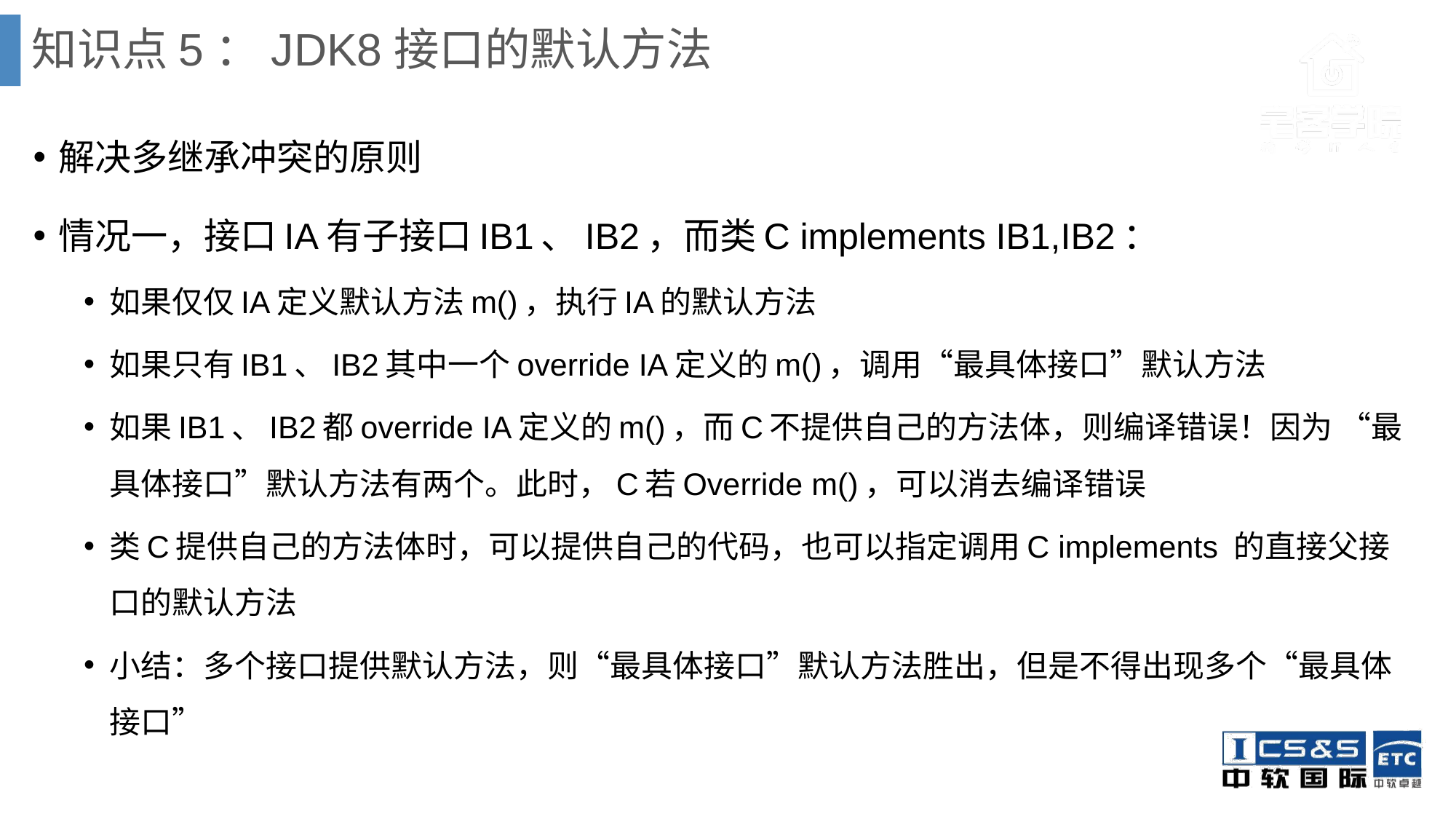

# 知识点5：JDK8接口的默认方法
解决多继承冲突的原则
情况一，接口IA有子接口IB1、IB2，而类C implements IB1,IB2：
如果仅仅IA定义默认方法m()，执行IA的默认方法
如果只有IB1、IB2其中一个override IA定义的m()，调用“最具体接口”默认方法
如果IB1、IB2都override IA定义的m()，而C不提供自己的方法体，则编译错误！因为 “最具体接口”默认方法有两个。此时，C若Override m()，可以消去编译错误
类C提供自己的方法体时，可以提供自己的代码，也可以指定调用C implements 的直接父接口的默认方法
小结：多个接口提供默认方法，则“最具体接口”默认方法胜出，但是不得出现多个“最具体接口”